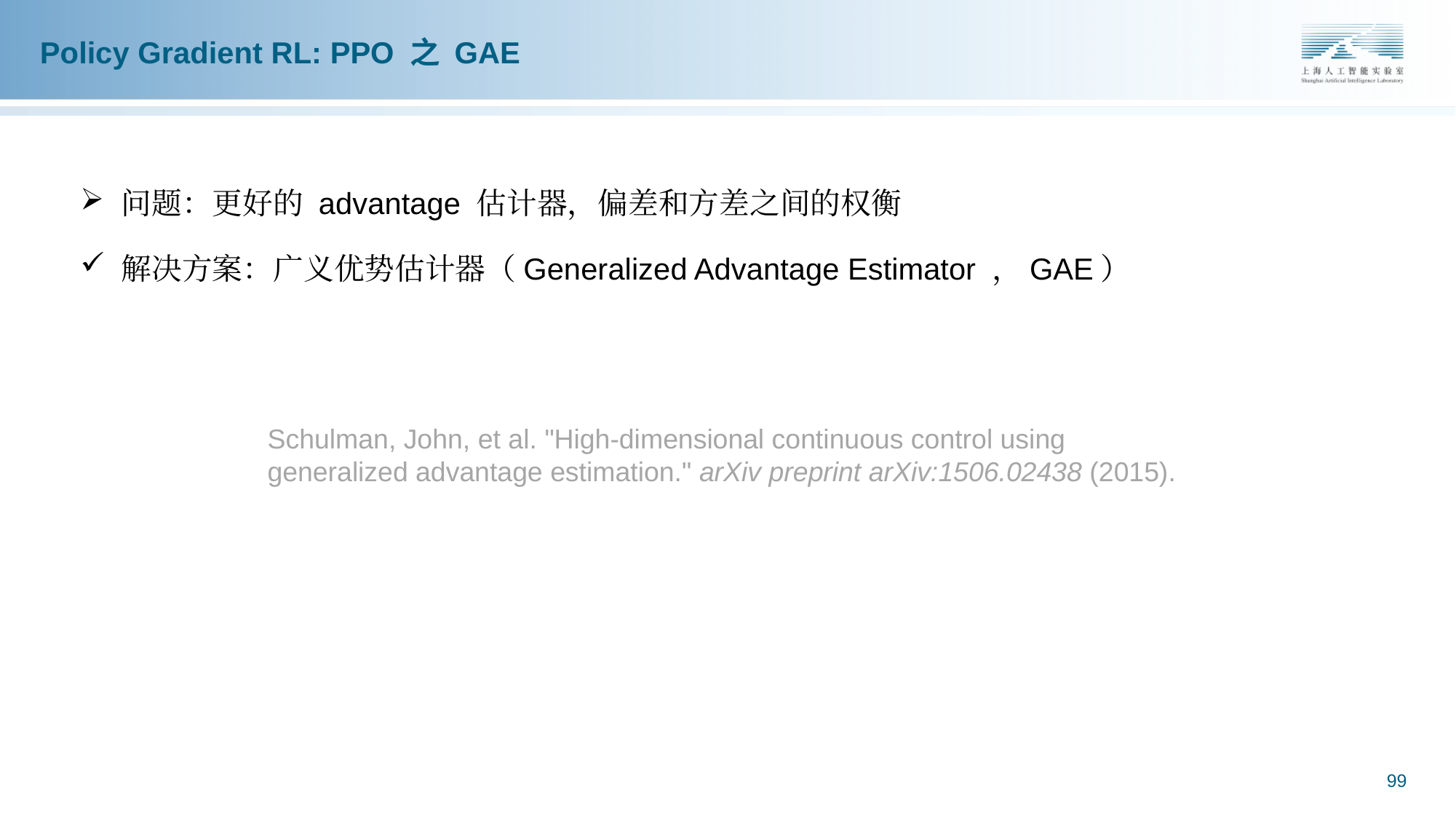

Policy Gradient RL: PPO 之 GAE

问题：更好的 advantage 估计器，偏差和方差之间的权衡

解决方案：广义优势估计器（Generalized Advantage Estimator ，GAE）
Schulman, John, et al. "High-dimensional continuous control using generalized advantage estimation." arXiv preprint arXiv:1506.02438 (2015).
99